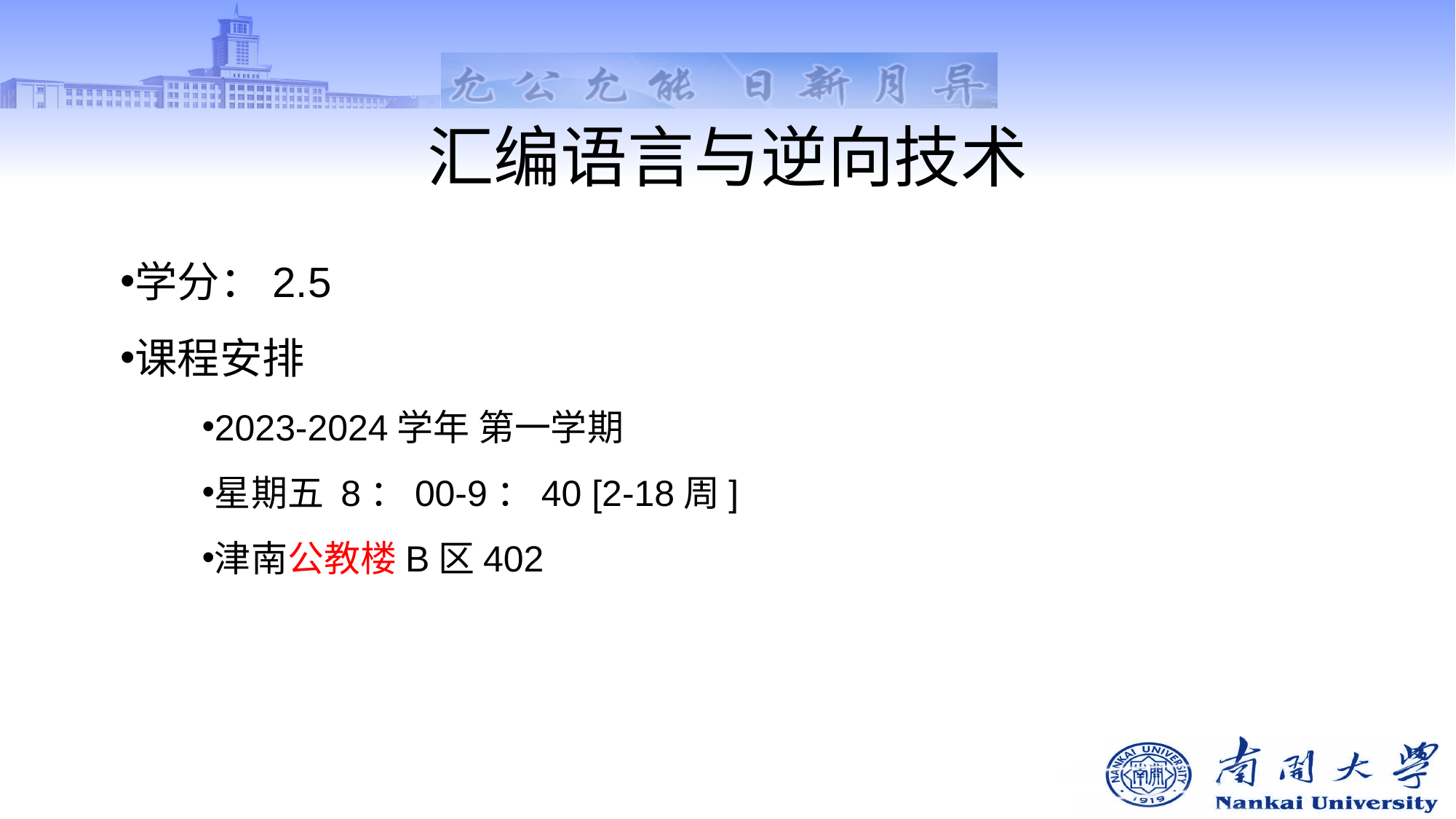

# 汇编语言与逆向技术
学分：2.5
课程安排
2023-2024学年 第一学期
星期五 8：00-9：40 [2-18周]
津南公教楼B区402